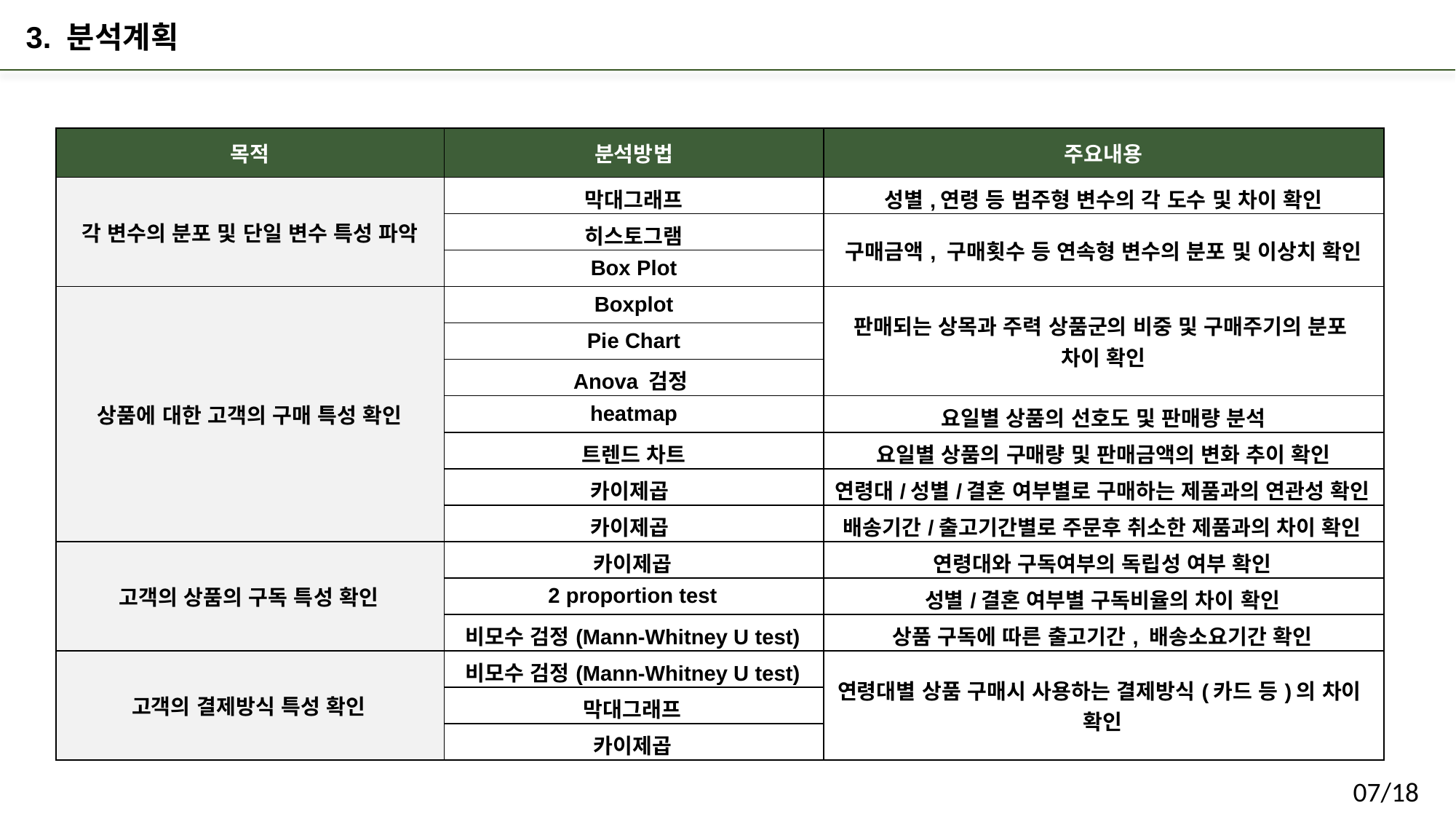

3. 분석계획
| 목적 | 분석방법 | 주요내용 |
| --- | --- | --- |
| 각 변수의 분포 및 단일 변수 특성 파악 | 막대그래프 | 성별,연령 등 범주형 변수의 각 도수 및 차이 확인 |
|  | 히스토그램 | 구매금액, 구매횟수 등 연속형 변수의 분포 및 이상치 확인 |
|  | Box Plot |  |
| 상품에 대한 고객의 구매 특성 확인 | Boxplot | 판매되는 상목과 주력 상품군의 비중 및 구매주기의 분포 차이 확인 |
|  | Pie Chart |  |
|  | Anova 검정 |  |
|  | heatmap | 요일별 상품의 선호도 및 판매량 분석 |
|  | 트렌드 차트 | 요일별 상품의 구매량 및 판매금액의 변화 추이 확인 |
|  | 카이제곱 | 연령대/성별/결혼 여부별로 구매하는 제품과의 연관성 확인 |
|  | 카이제곱 | 배송기간/출고기간별로 주문후 취소한 제품과의 차이 확인 |
| 고객의 상품의 구독 특성 확인 | 카이제곱 | 연령대와 구독여부의 독립성 여부 확인 |
|  | 2 proportion test | 성별/결혼 여부별 구독비율의 차이 확인 |
|  | 비모수 검정(Mann-Whitney U test) | 상품 구독에 따른 출고기간, 배송소요기간 확인 |
| 고객의 결제방식 특성 확인 | 비모수 검정(Mann-Whitney U test) | 연령대별 상품 구매시 사용하는 결제방식(카드 등)의 차이 확인 |
|  | 막대그래프 |  |
|  | 카이제곱 |  |
07/18